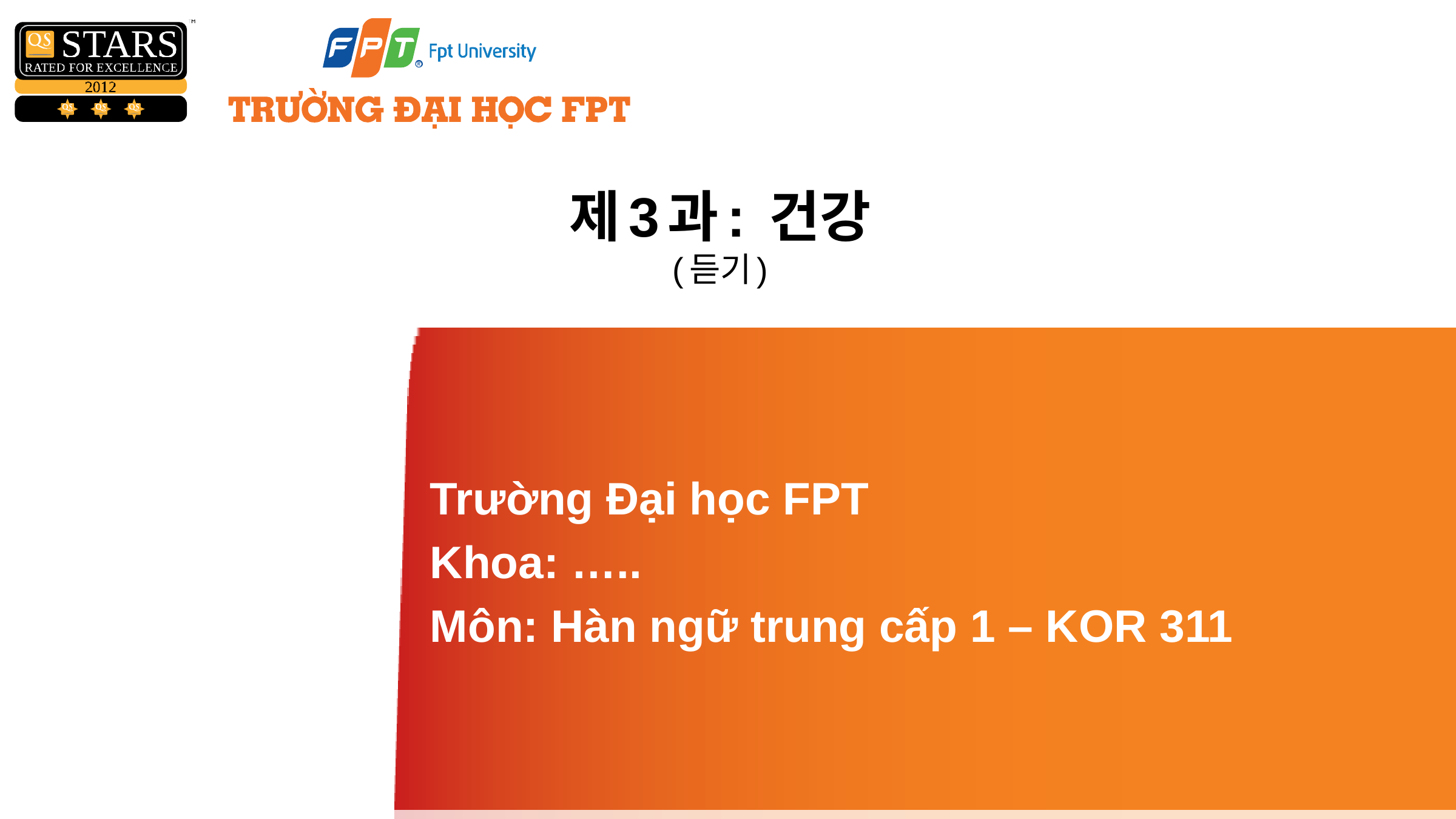

# 제3과: 건강 (듣기)
Trường Đại học FPT
Khoa: …..
Môn: Hàn ngữ trung cấp 1 – KOR 311